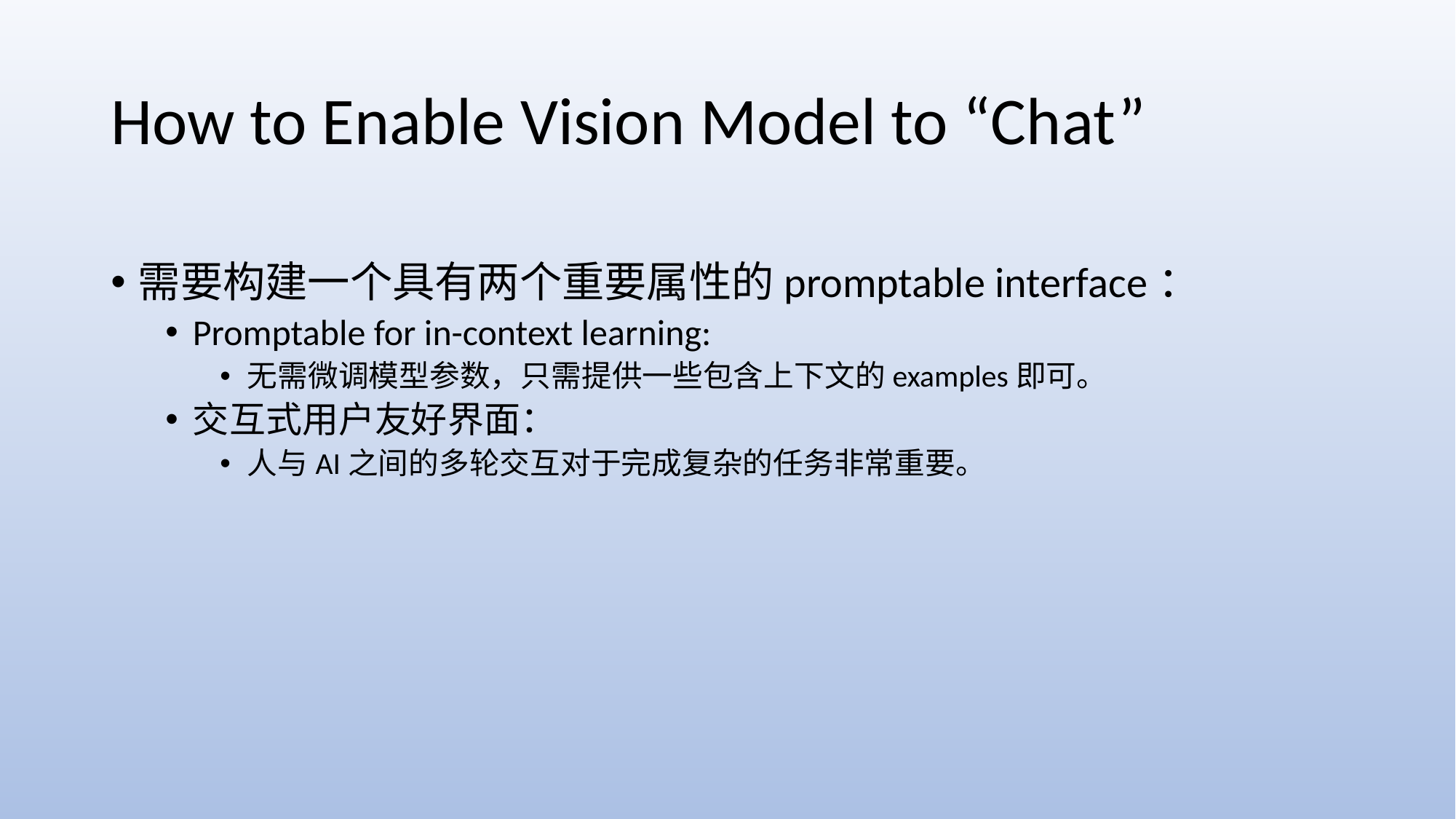

# How to Enable Vision Model to “Chat”
需要构建一个具有两个重要属性的promptable interface：
Promptable for in-context learning:
无需微调模型参数，只需提供一些包含上下文的examples即可。
交互式用户友好界面：
人与AI之间的多轮交互对于完成复杂的任务非常重要。